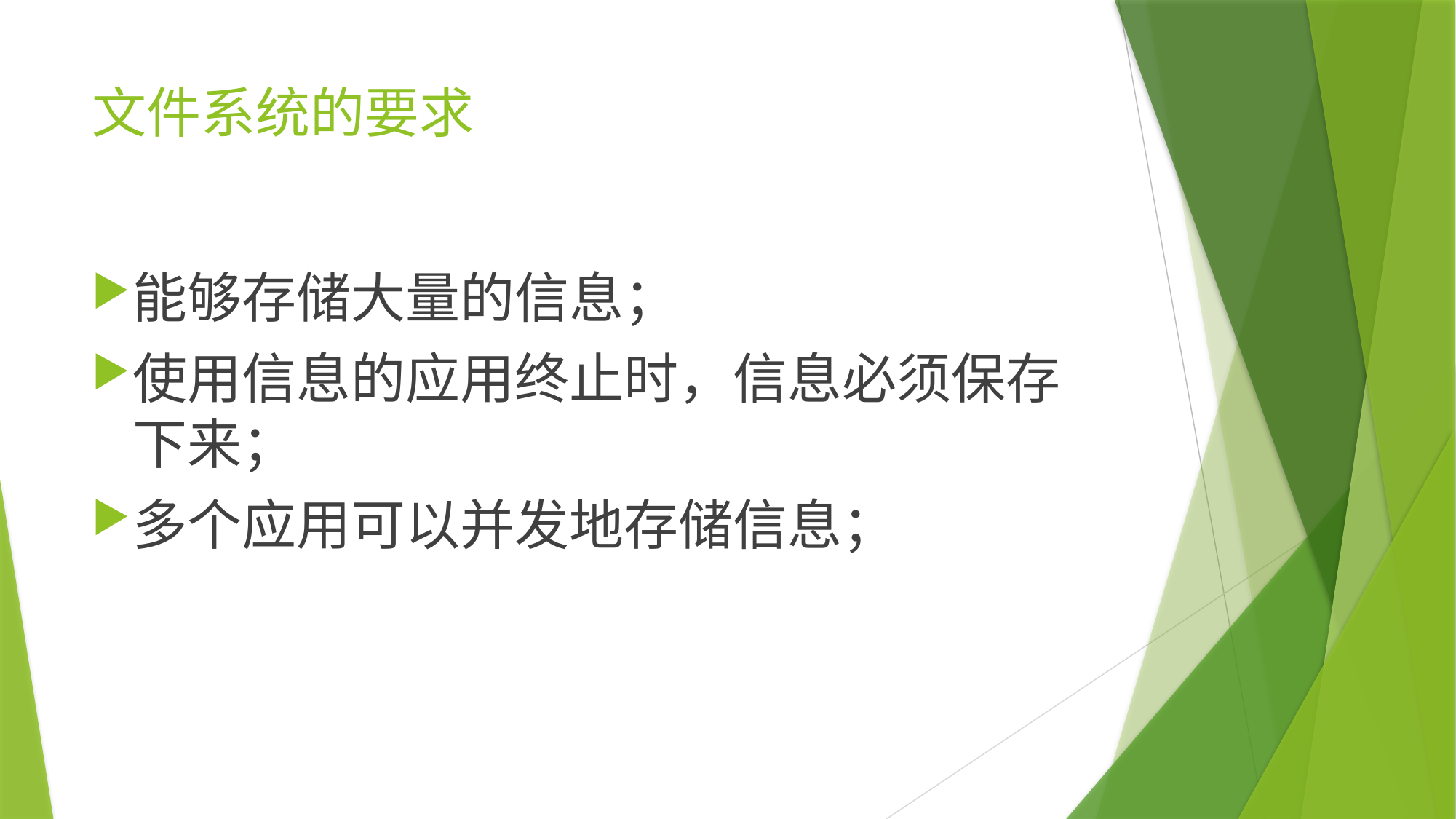

# 文件系统的要求
能够存储大量的信息；
使用信息的应用终止时，信息必须保存下来；
多个应用可以并发地存储信息；